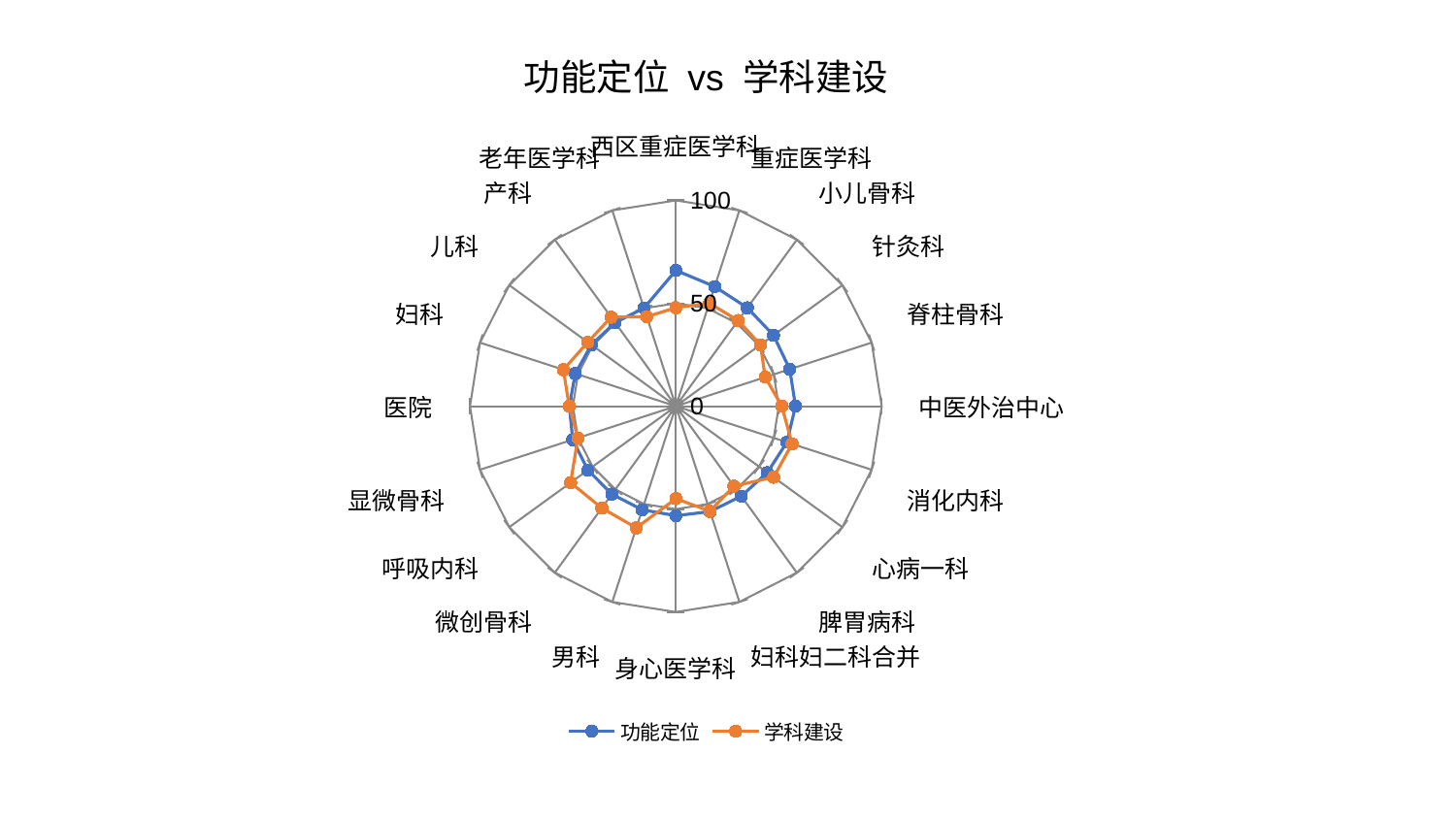

### Chart: 功能定位 vs 学科建设

| Category | 功能定位 | 学科建设 |
|---|---|---|
| 西区重症医学科 | 65.99838301953872 | 47.907464573955664 |
| 重症医学科 | 61.121669492236144 | 52.612366362378495 |
| 小儿骨科 | 59.087765169078686 | 51.49021707403967 |
| 针灸科 | 58.66533441480014 | 50.80331691984206 |
| 脊柱骨科 | 58.16865669310423 | 45.6512890874216 |
| 中医外治中心 | 58.143214780251654 | 51.500660308630266 |
| 消化内科 | 56.71850384549827 | 59.366861298035595 |
| 心病一科 | 54.92994107261996 | 58.7263887840355 |
| 脾胃病科 | 54.030554833882526 | 48.01808718177067 |
| 妇科妇二科合并 | 53.83607955595682 | 53.64203321586137 |
| 身心医学科 | 53.20622034091733 | 44.92358015635023 |
| 男科 | 52.89645037695409 | 62.16696332074464 |
| 微创骨科 | 52.83782485869435 | 61.18600884629828 |
| 呼吸内科 | 52.813485580094294 | 63.193868596329985 |
| 显微骨科 | 52.67576318249433 | 50.00762539098539 |
| 医院 | 51.752753345147454 | 51.822576313080894 |
| 妇科 | 51.36300682062474 | 57.41419453482108 |
| 儿科 | 50.69617257556357 | 52.901173473896215 |
| 产科 | 50.258066592410174 | 53.480432106180885 |
| 老年医学科 | 50.11219038708567 | 45.71805336766295 |
32